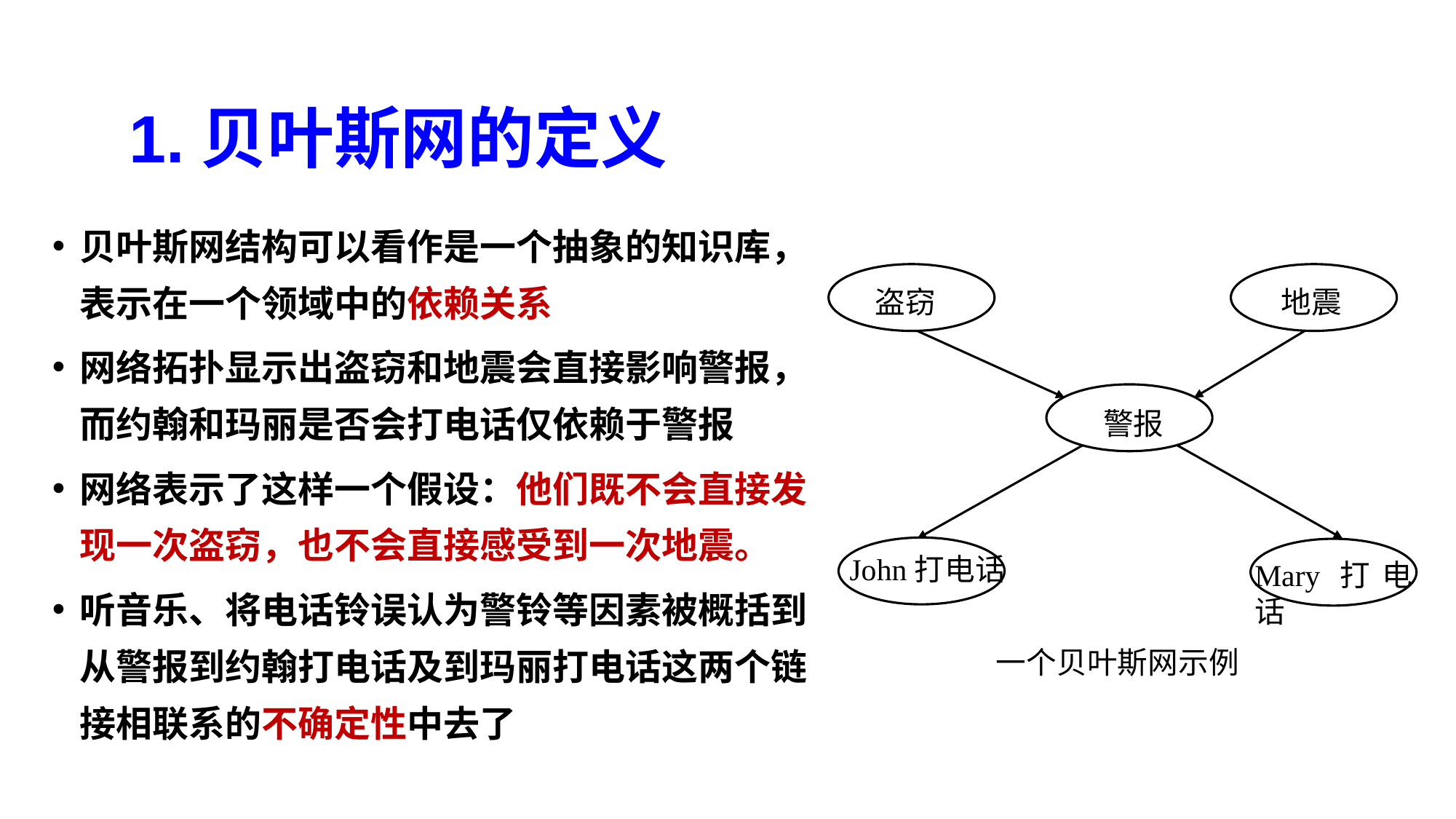

1.贝叶斯网的定义
贝叶斯网结构可以看作是一个抽象的知识库，表示在一个领域中的依赖关系
网络拓扑显示出盗窃和地震会直接影响警报，而约翰和玛丽是否会打电话仅依赖于警报
网络表示了这样一个假设：他们既不会直接发现一次盗窃，也不会直接感受到一次地震。
听音乐、将电话铃误认为警铃等因素被概括到从警报到约翰打电话及到玛丽打电话这两个链接相联系的不确定性中去了

  盗窃

  地震

  警报

John打电话

Mary打电话
 一个贝叶斯网示例